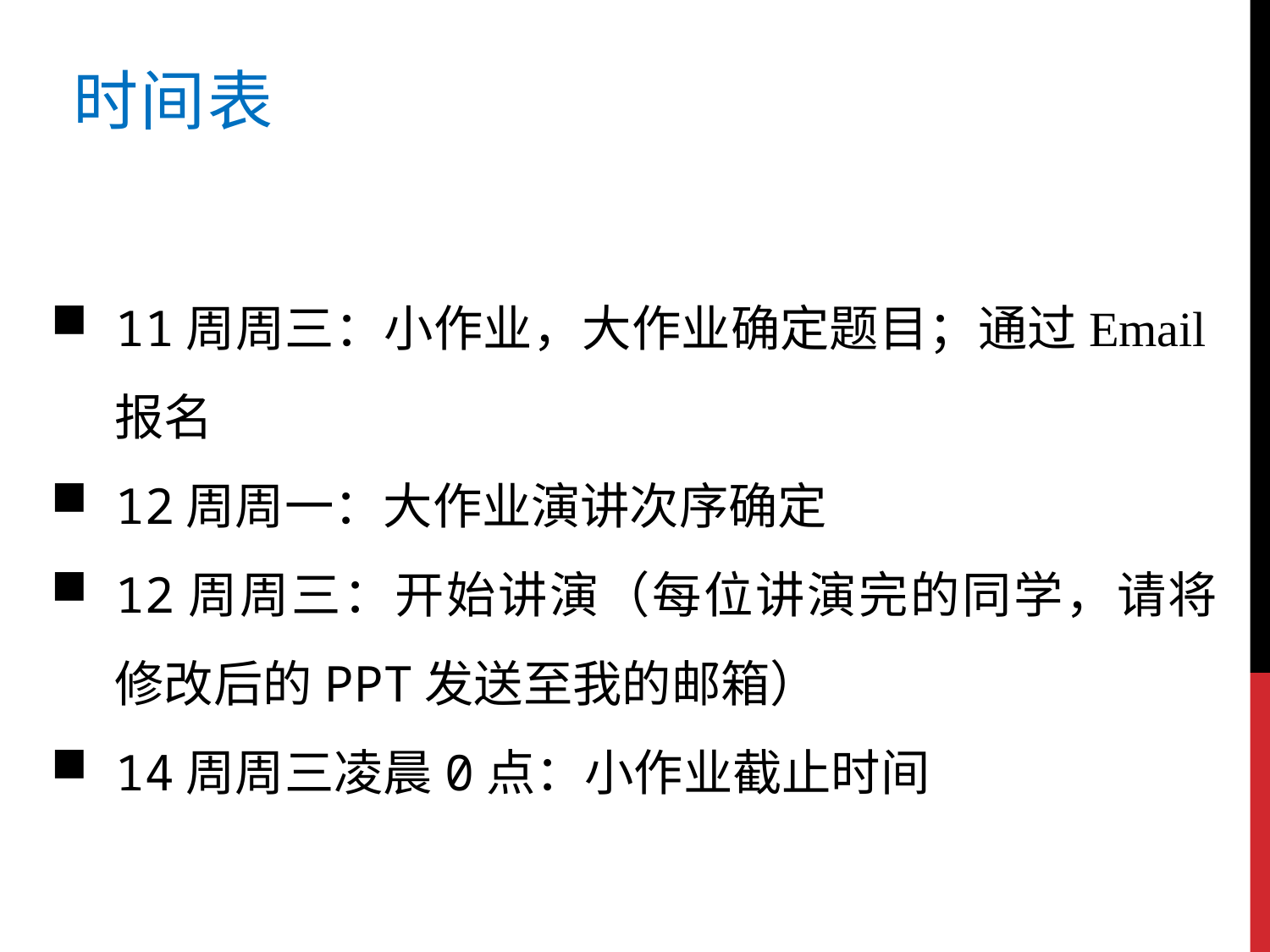

时间表
11周周三：小作业，大作业确定题目；通过Email报名
12周周一：大作业演讲次序确定
12周周三：开始讲演（每位讲演完的同学，请将修改后的PPT发送至我的邮箱）
14周周三凌晨0点：小作业截止时间